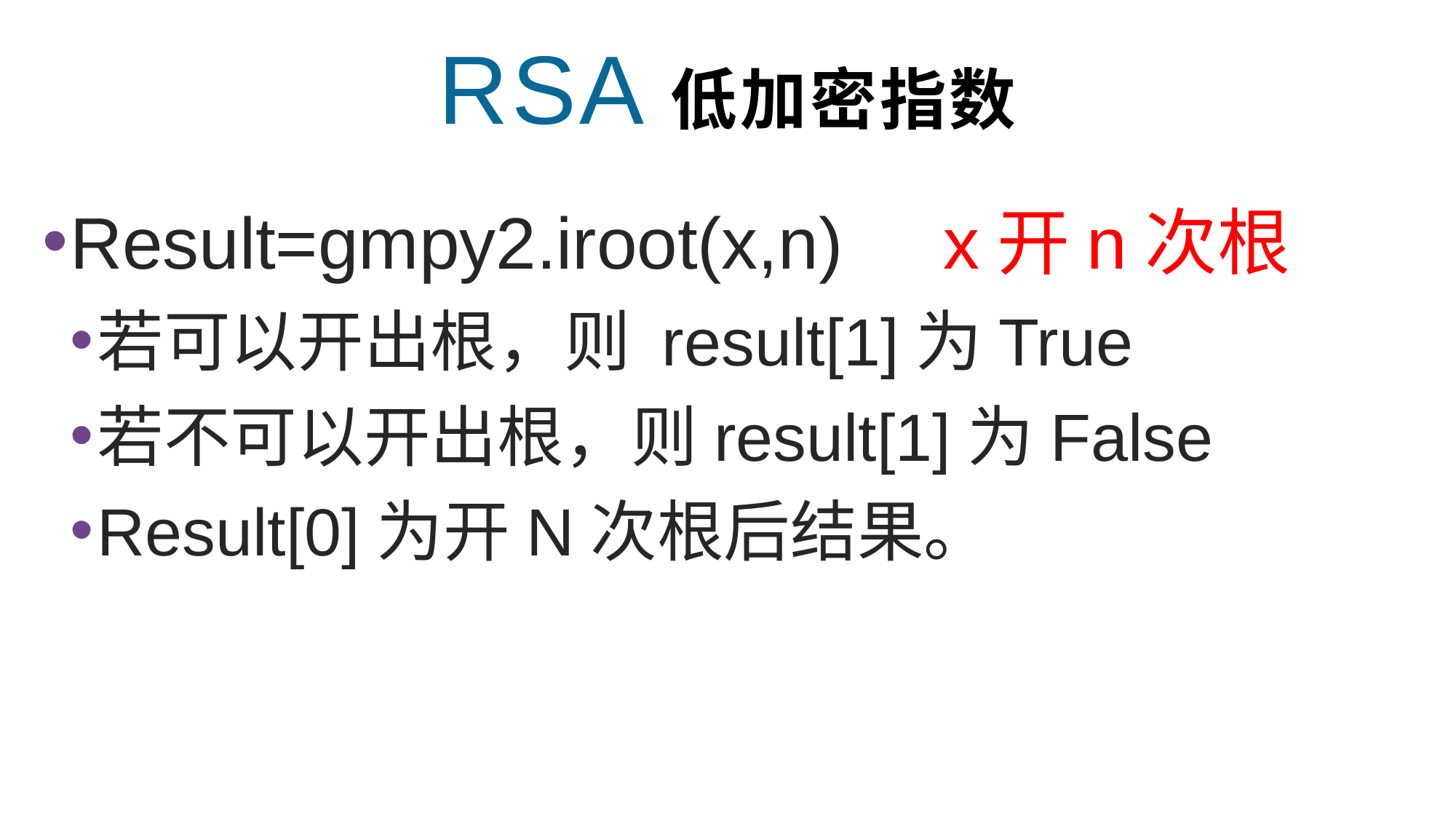

RSA低加密指数
Result=gmpy2.iroot(x,n) 	x开n次根
若可以开出根，则 result[1]为True
若不可以开出根，则result[1]为False
Result[0]为开N次根后结果。